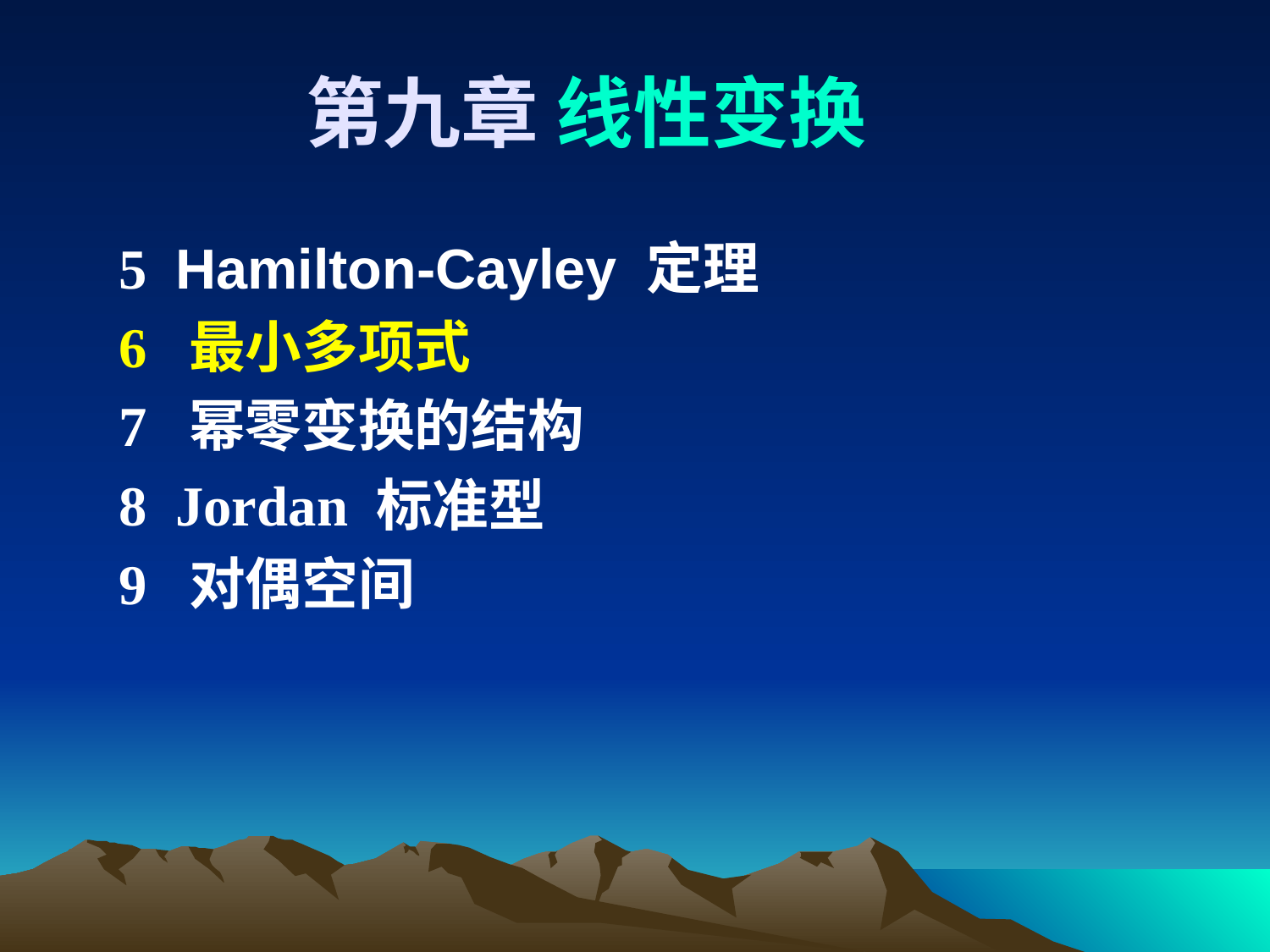

# 第九章 线性变换
   5  Hamilton-Cayley 定理
   6  最小多项式
   7  幂零变换的结构
   8  Jordan 标准型
   9  对偶空间